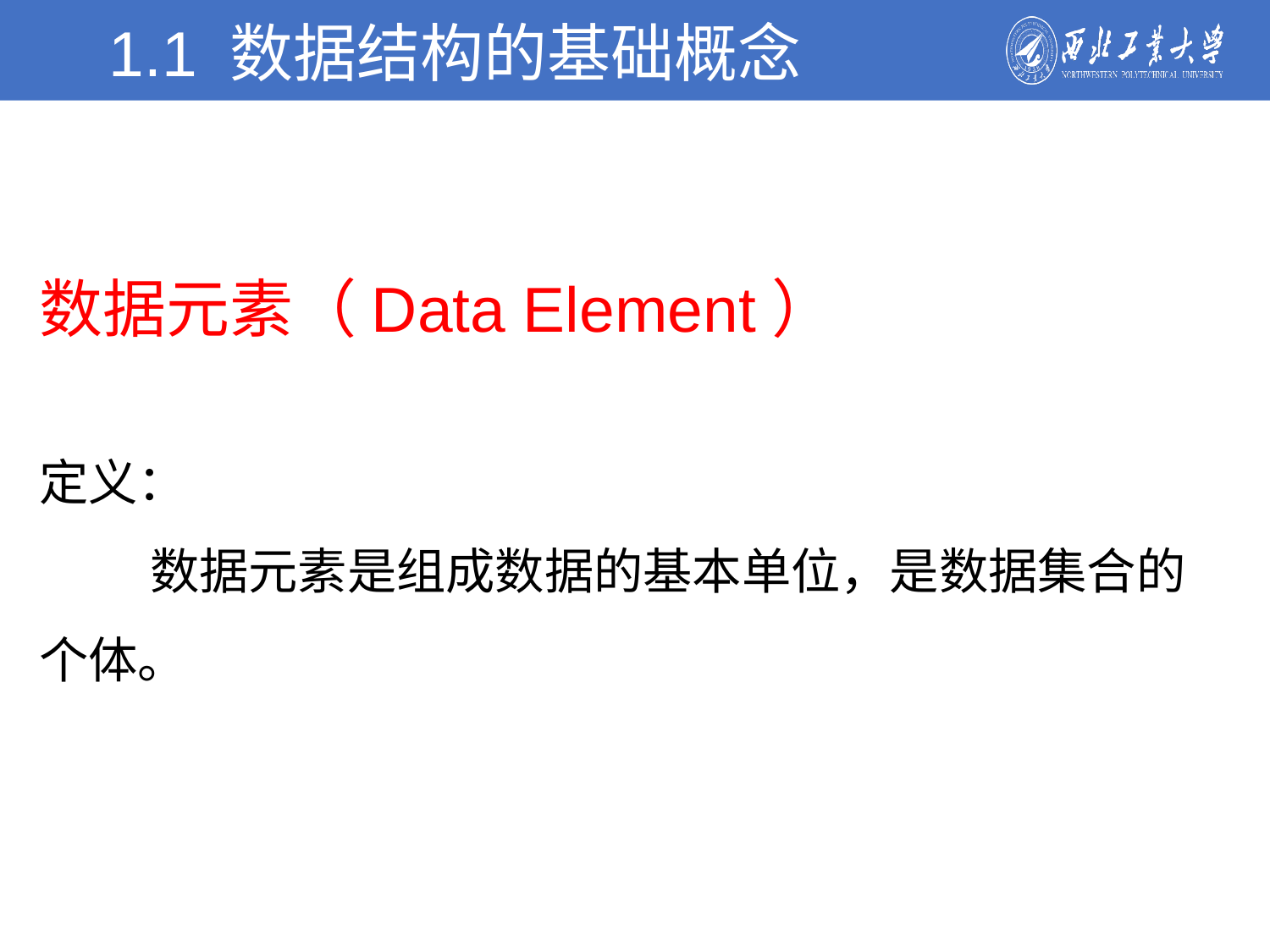

1.1 数据结构的基础概念
学校简介
数据元素（Data Element）

定义：
         数据元素是组成数据的基本单位，是数据集合的个体。
6